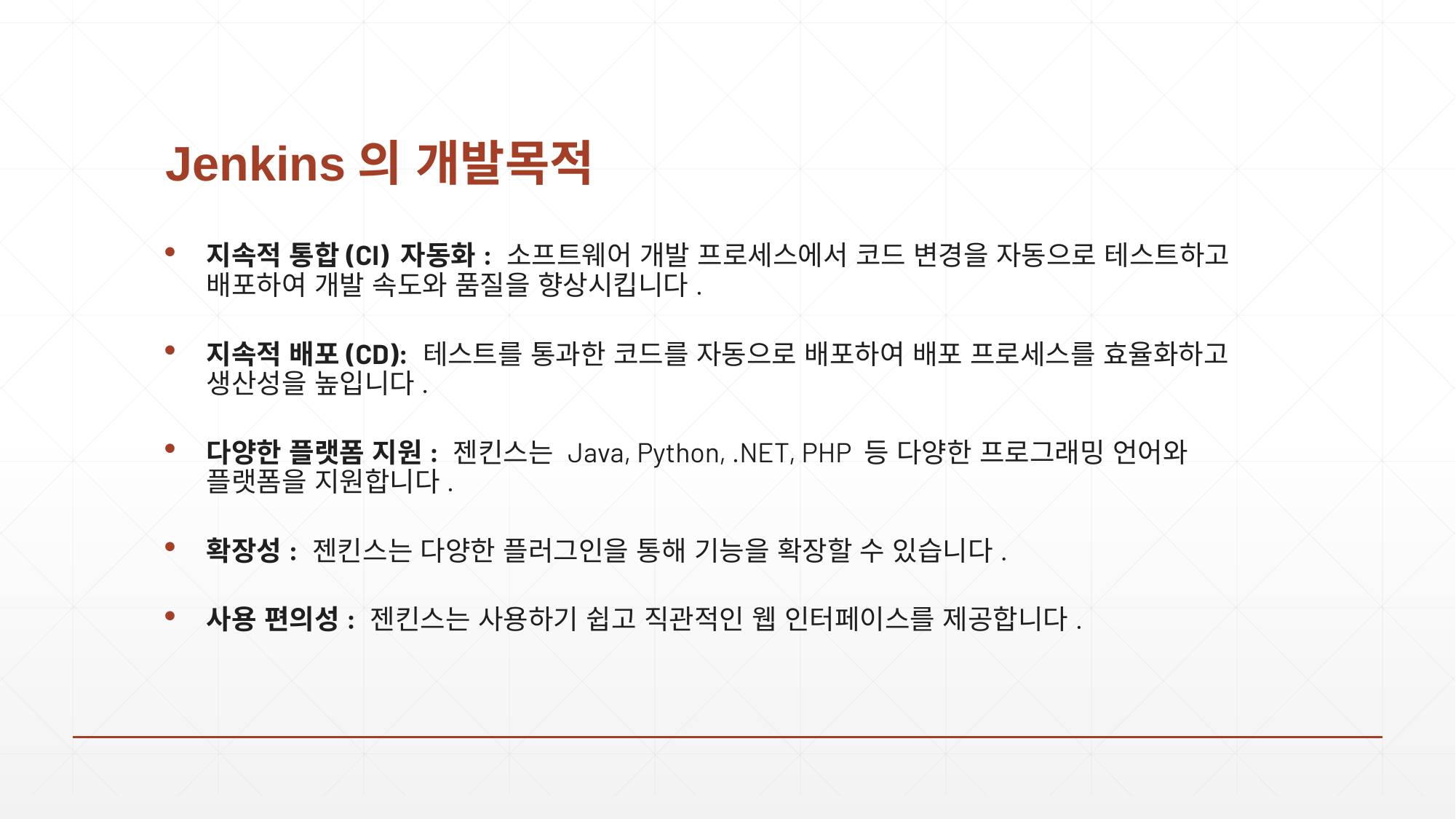

# Jenkins의 개발목적
지속적 통합(CI) 자동화: 소프트웨어 개발 프로세스에서 코드 변경을 자동으로 테스트하고 배포하여 개발 속도와 품질을 향상시킵니다.
지속적 배포(CD): 테스트를 통과한 코드를 자동으로 배포하여 배포 프로세스를 효율화하고 생산성을 높입니다.
다양한 플랫폼 지원: 젠킨스는 Java, Python, .NET, PHP 등 다양한 프로그래밍 언어와 플랫폼을 지원합니다.
확장성: 젠킨스는 다양한 플러그인을 통해 기능을 확장할 수 있습니다.
사용 편의성: 젠킨스는 사용하기 쉽고 직관적인 웹 인터페이스를 제공합니다.